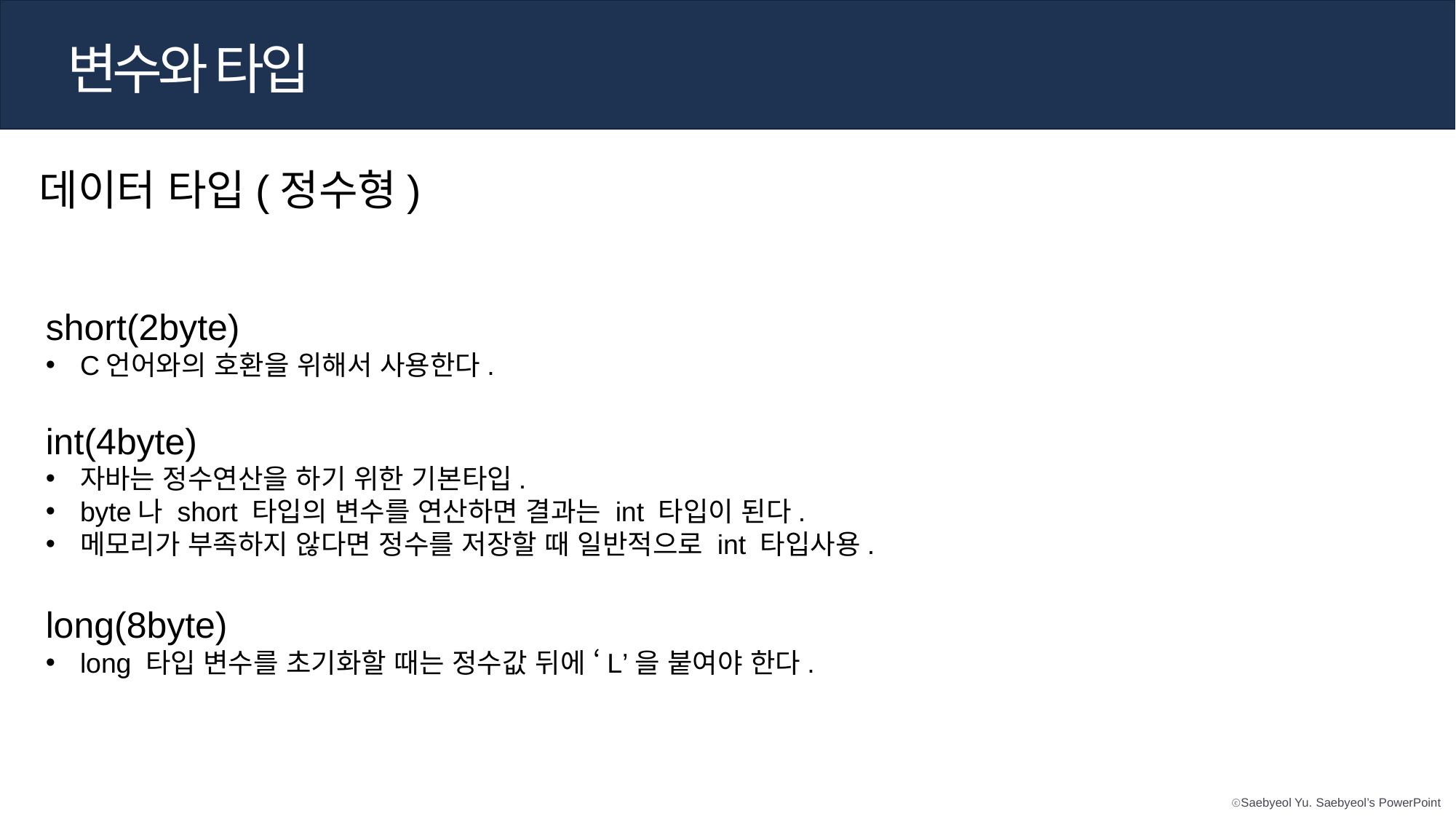

변수와 타입
데이터 타입(정수형)
short(2byte)
C언어와의 호환을 위해서 사용한다.
int(4byte)
자바는 정수연산을 하기 위한 기본타입.
byte나 short 타입의 변수를 연산하면 결과는 int 타입이 된다.
메모리가 부족하지 않다면 정수를 저장할 때 일반적으로 int 타입사용.
long(8byte)
long 타입 변수를 초기화할 때는 정수값 뒤에 ‘L’을 붙여야 한다.